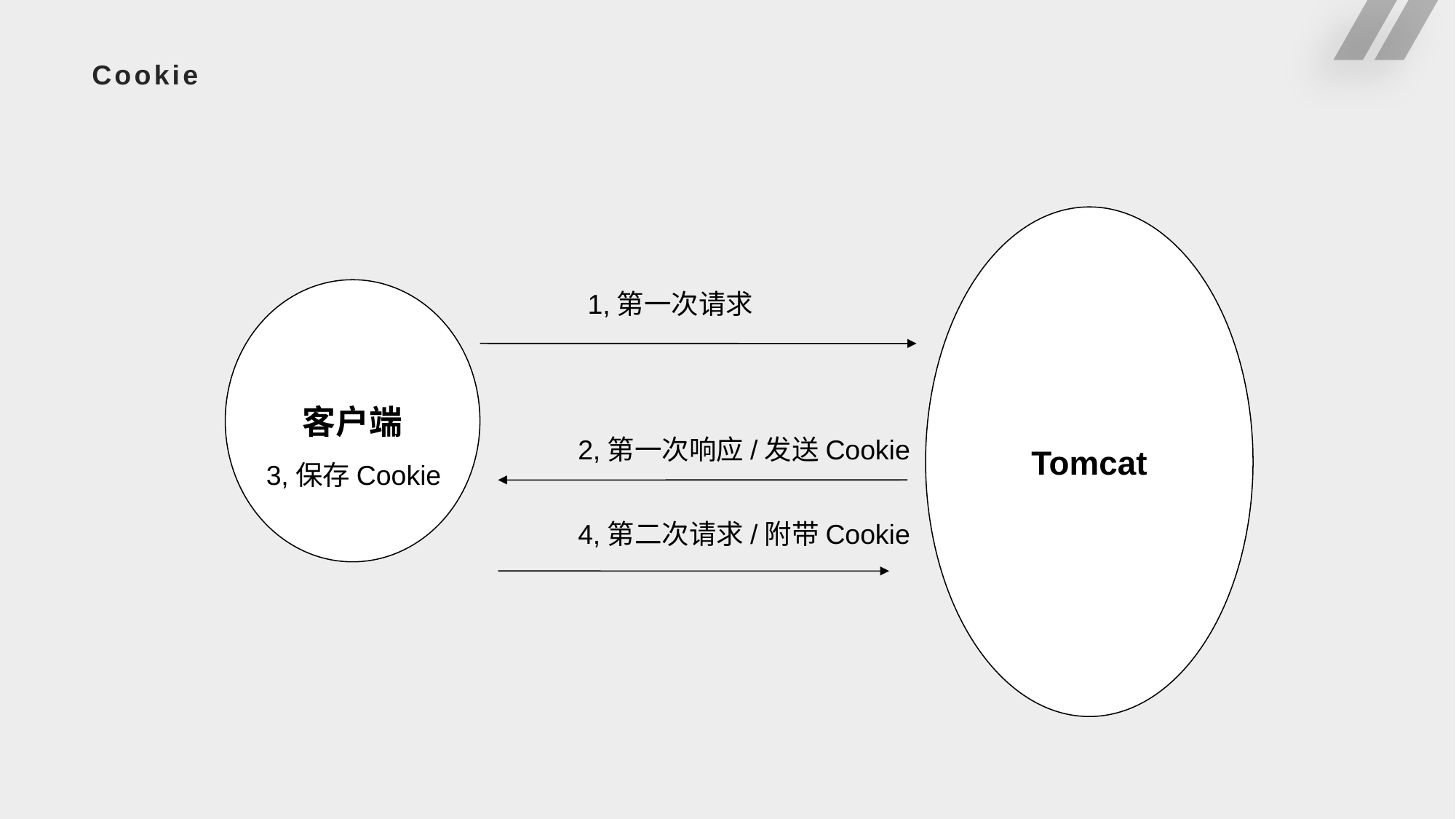

# Cookie

Tomcat
客户端
1,第一次请求

2,第一次响应/发送Cookie
3,保存Cookie

4,第二次请求/附带Cookie